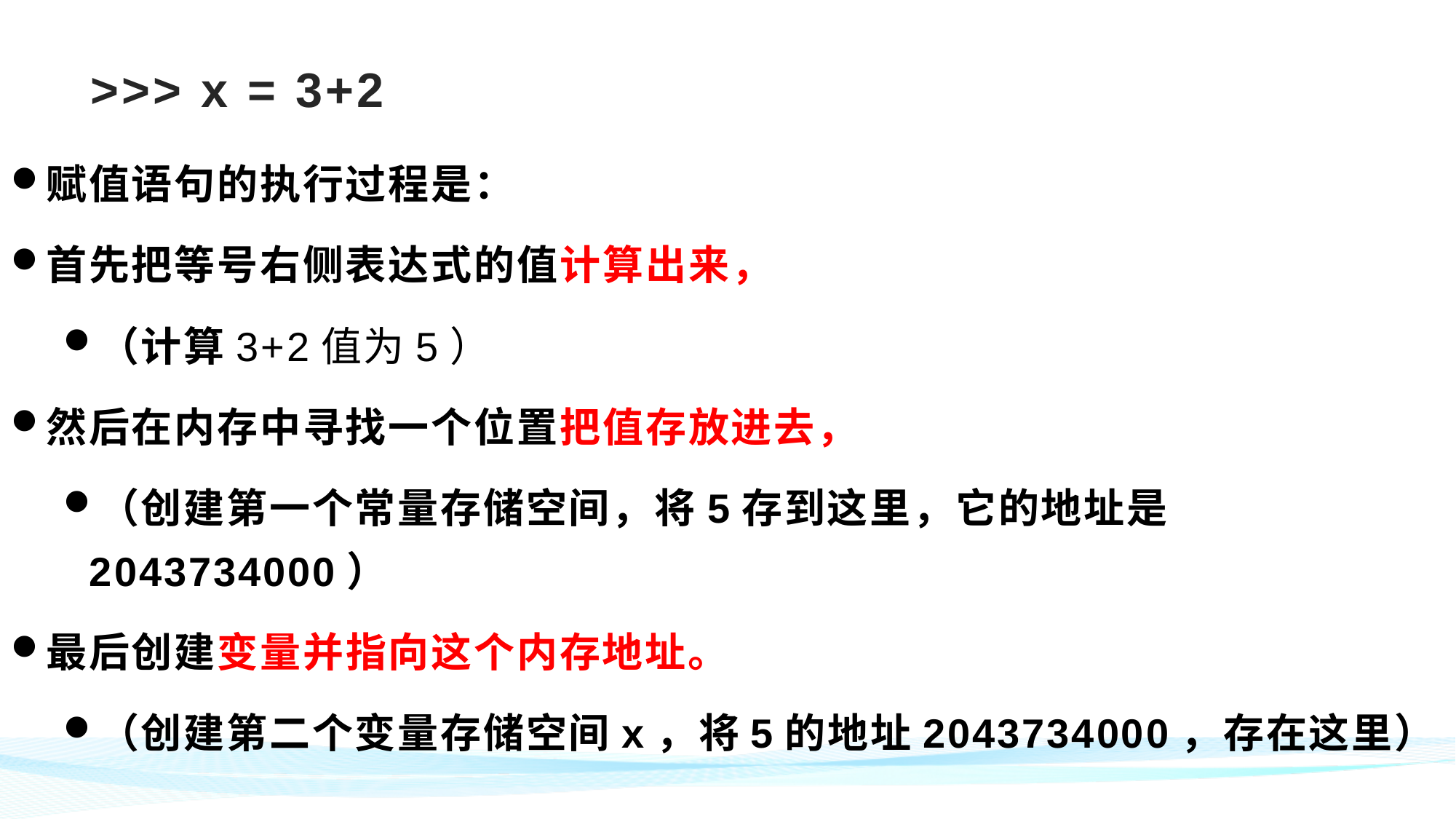

# >>> x = 3+2
赋值语句的执行过程是：
首先把等号右侧表达式的值计算出来，
（计算3+2值为5）
然后在内存中寻找一个位置把值存放进去，
（创建第一个常量存储空间，将5存到这里，它的地址是2043734000）
最后创建变量并指向这个内存地址。
（创建第二个变量存储空间x，将5的地址2043734000，存在这里）